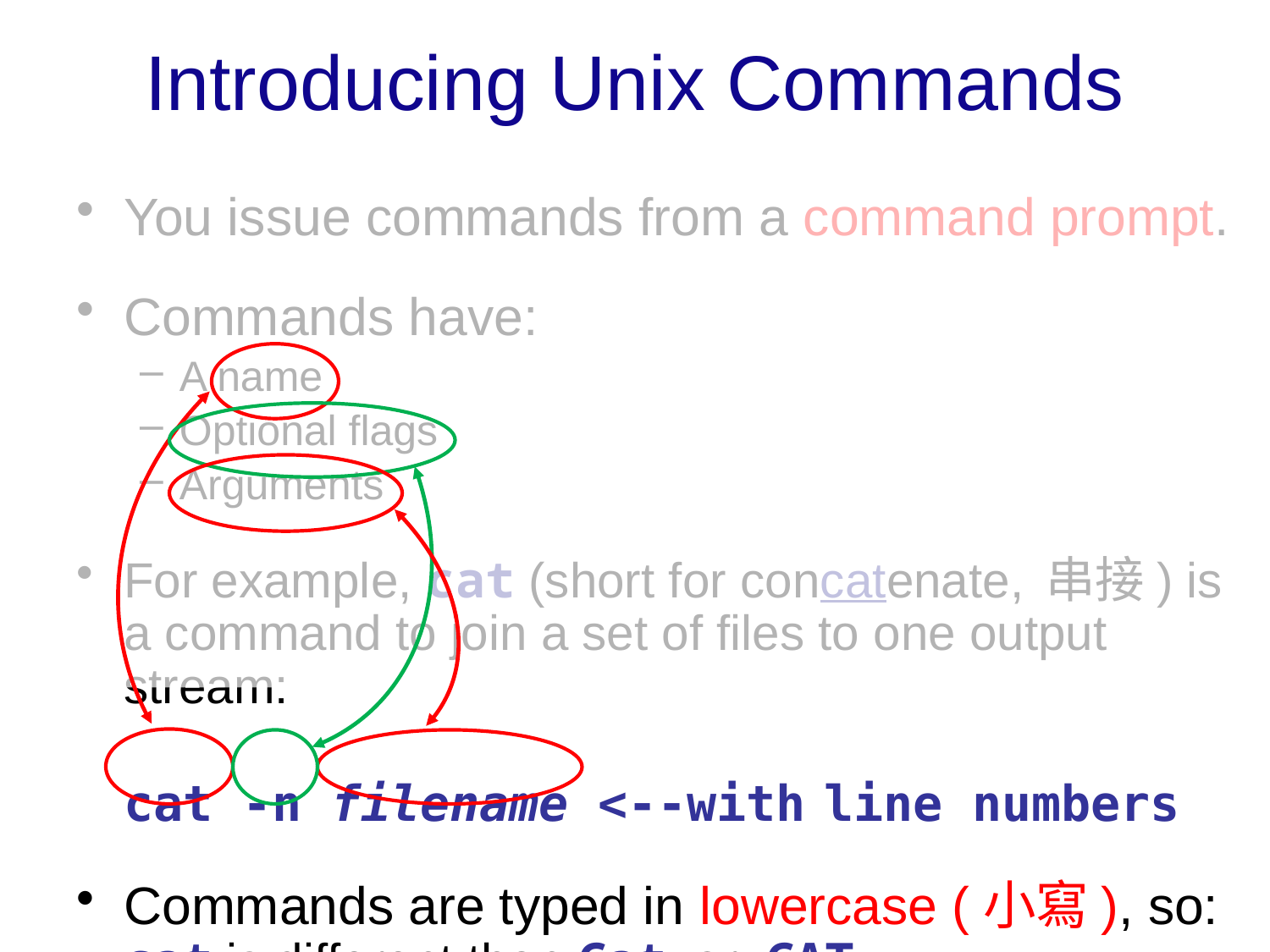

# Introducing Unix Commands

You issue commands from a command prompt.

Commands have:
A name
Optional flags
Arguments

For example, cat (short for concatenate, 串接) is a command to join a set of files to one output stream:

	cat -n filename <--with line numbers

Commands are typed in lowercase (小寫), so:
cat is different than Cat  or  CAT